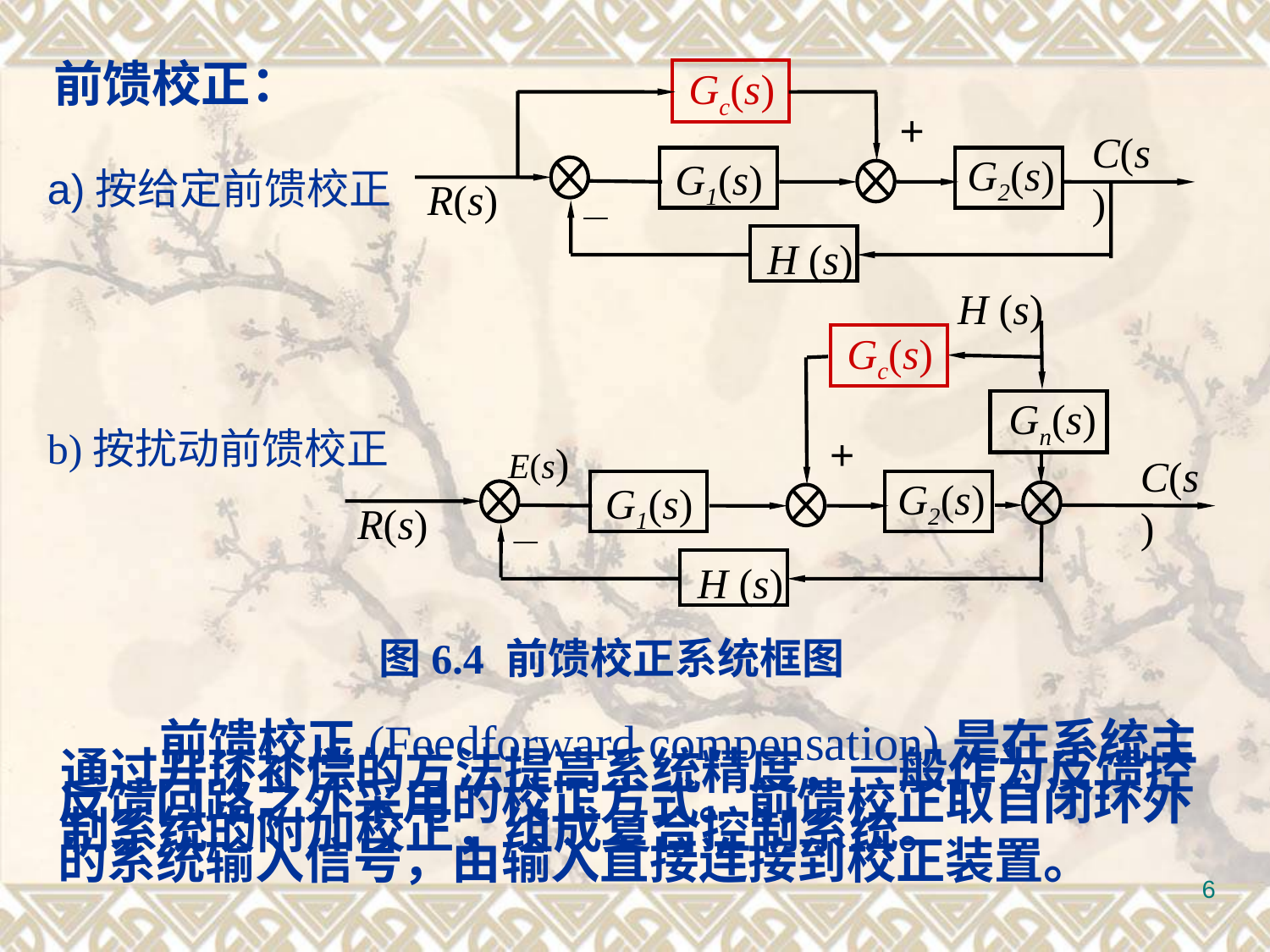

前馈校正：
  Gc(s)

+
 R(s)
C(s)
G2(s)
 G1(s)

_

H (s)

按给定前馈校正
H (s)
  Gc(s)

  Gn(s)

+
 E(s)
 R(s)
C(s)

G2(s)
 G1(s)

_

H (s)

b)按扰动前馈校正
图6.4 前馈校正系统框图
        前馈校正(Feedforward compensation)是在系统主反馈回路之外采用的校正方式。前馈校正取自闭环外的系统输入信号，由输入直接连接到校正装置。
通过开环补偿的方法提高系统精度，一般作为反馈控制系统的附加校正，组成复合控制系统。
6